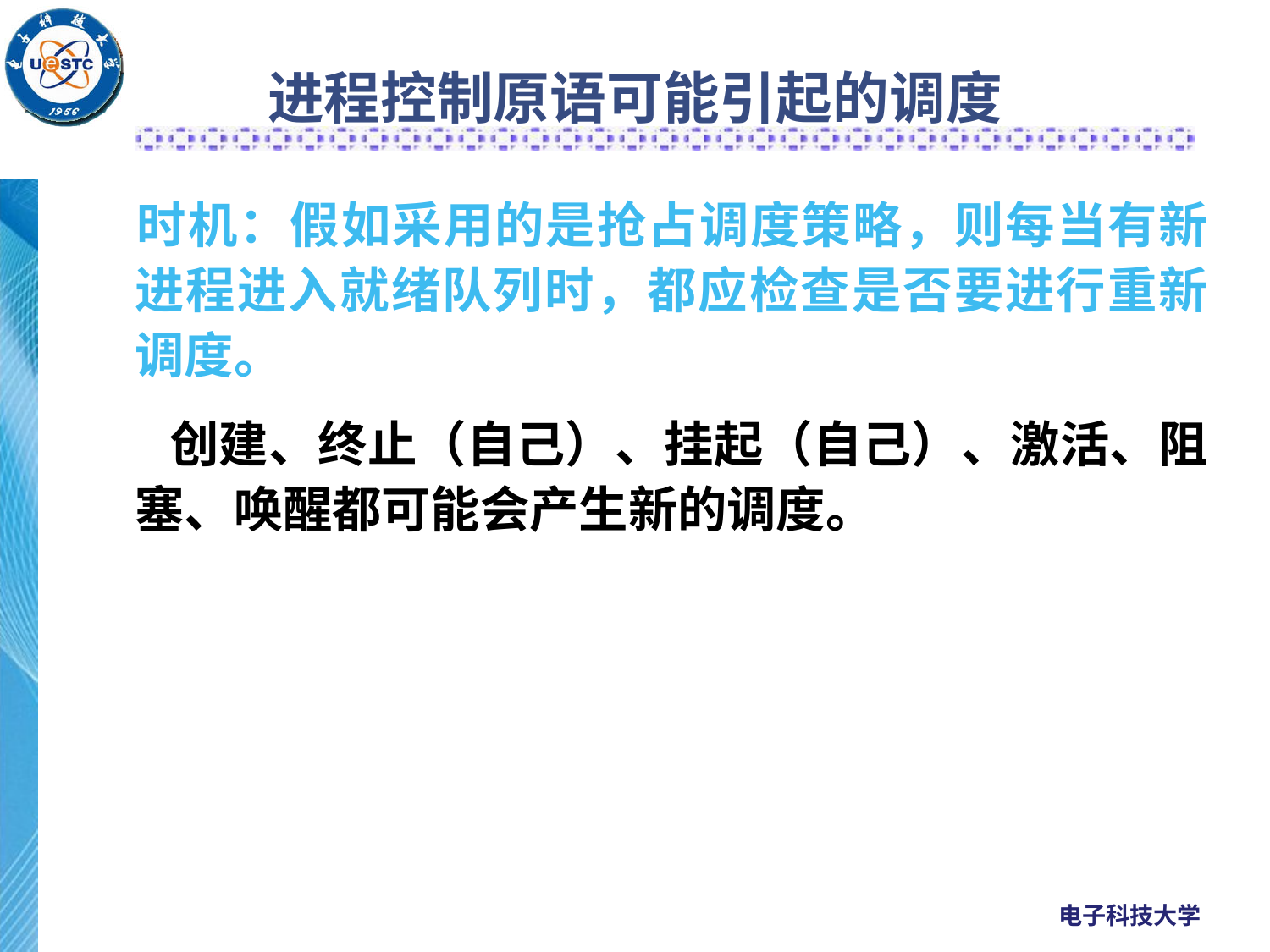

# 进程控制原语可能引起的调度
	时机：假如采用的是抢占调度策略，则每当有新进程进入就绪队列时，都应检查是否要进行重新调度。
	  创建、终止（自己）、挂起（自己）、激活、阻塞、唤醒都可能会产生新的调度。